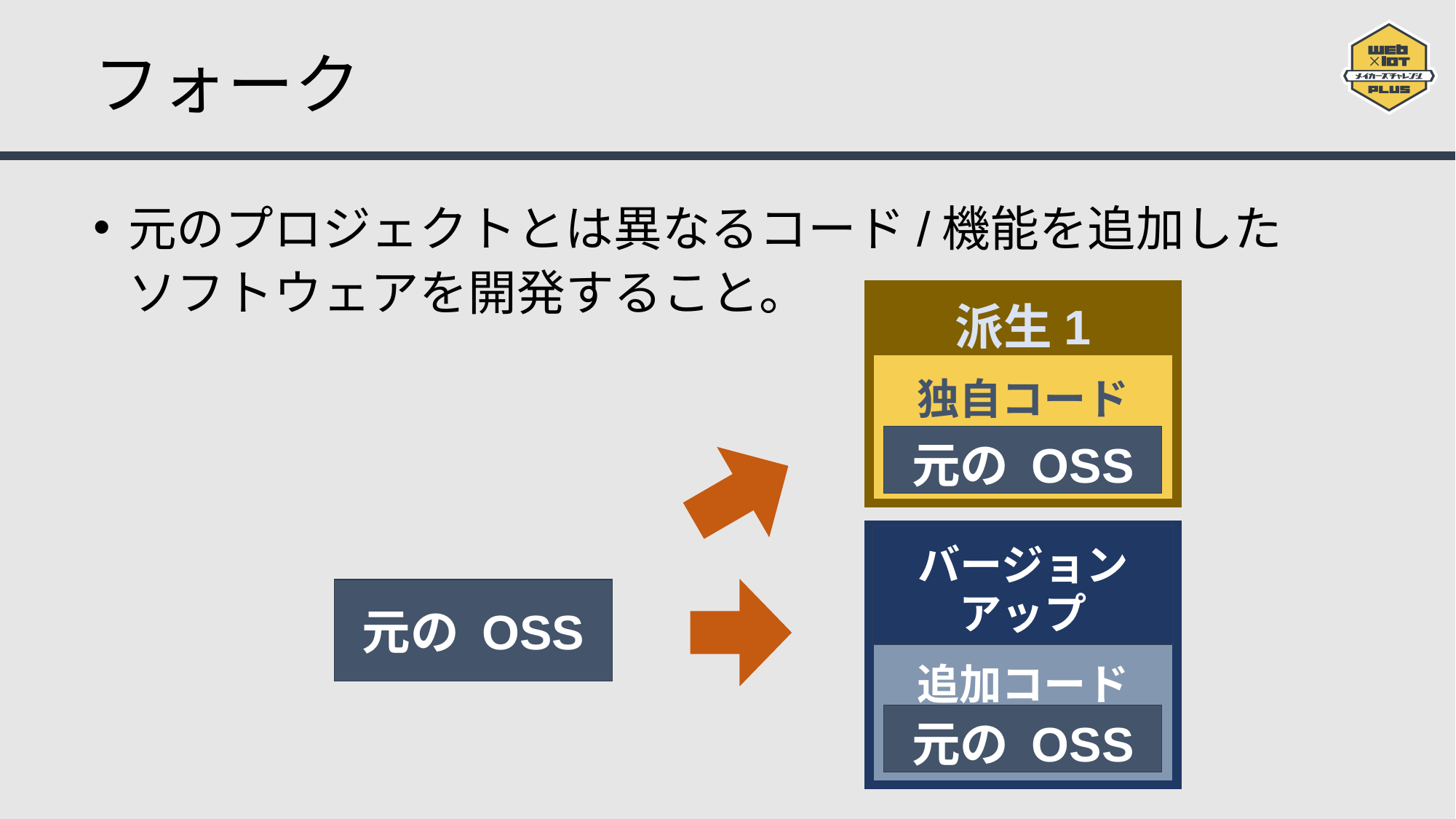

# フォーク
元のプロジェクトとは異なるコード/機能を追加したソフトウェアを開発すること。

独自コード

派生1
元の OSS

追加コード

バージョンアップ
元の OSS

元の OSS